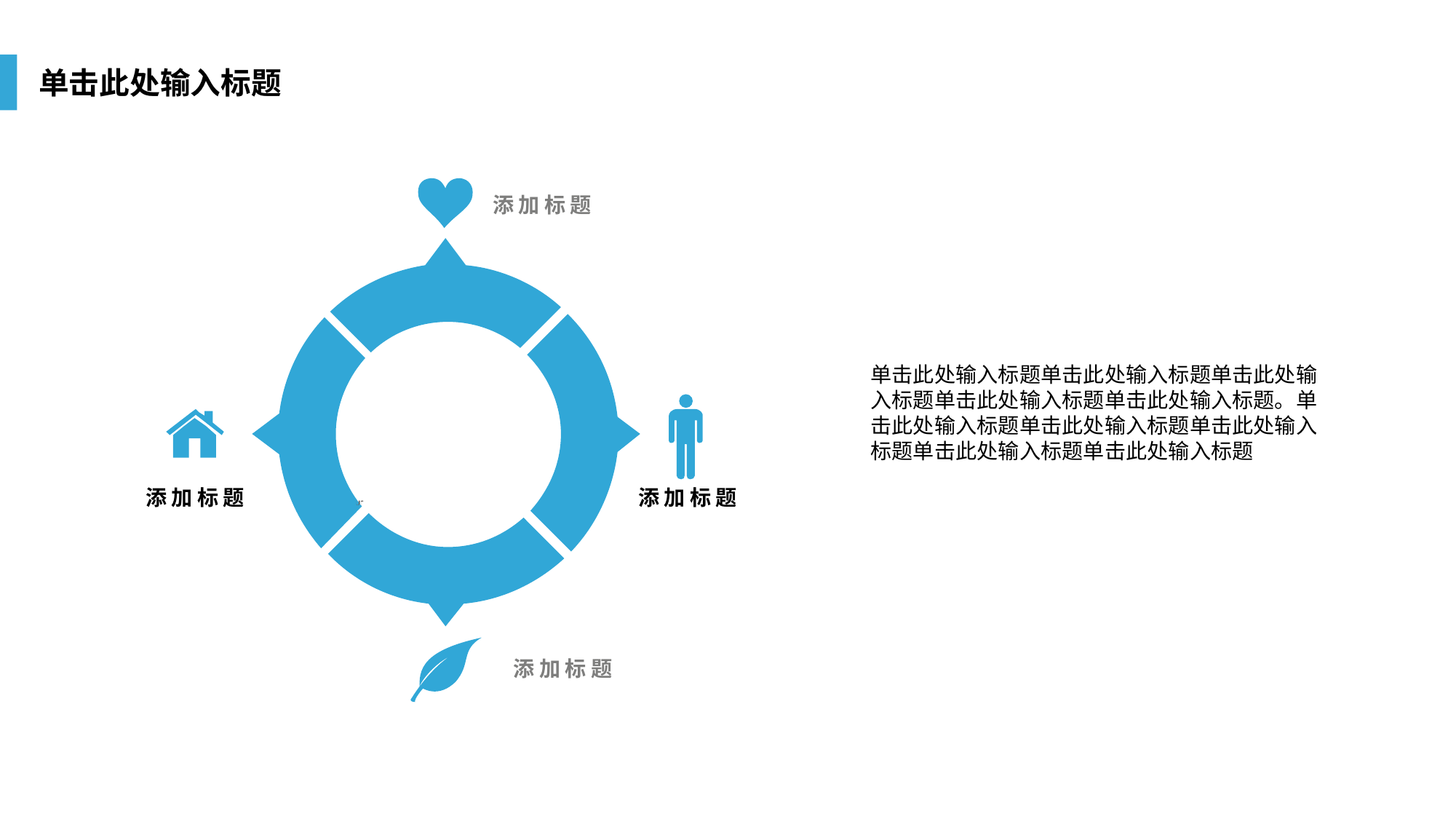

单击此处输入标题

添加标题

单击此处输入标题单击此处输入标题单击此处输入标题单击此处输入标题单击此处输入标题。单击此处输入标题单击此处输入标题单击此处输入标题单击此处输入标题单击此处输入标题

添加标题
添加标题

添加标题